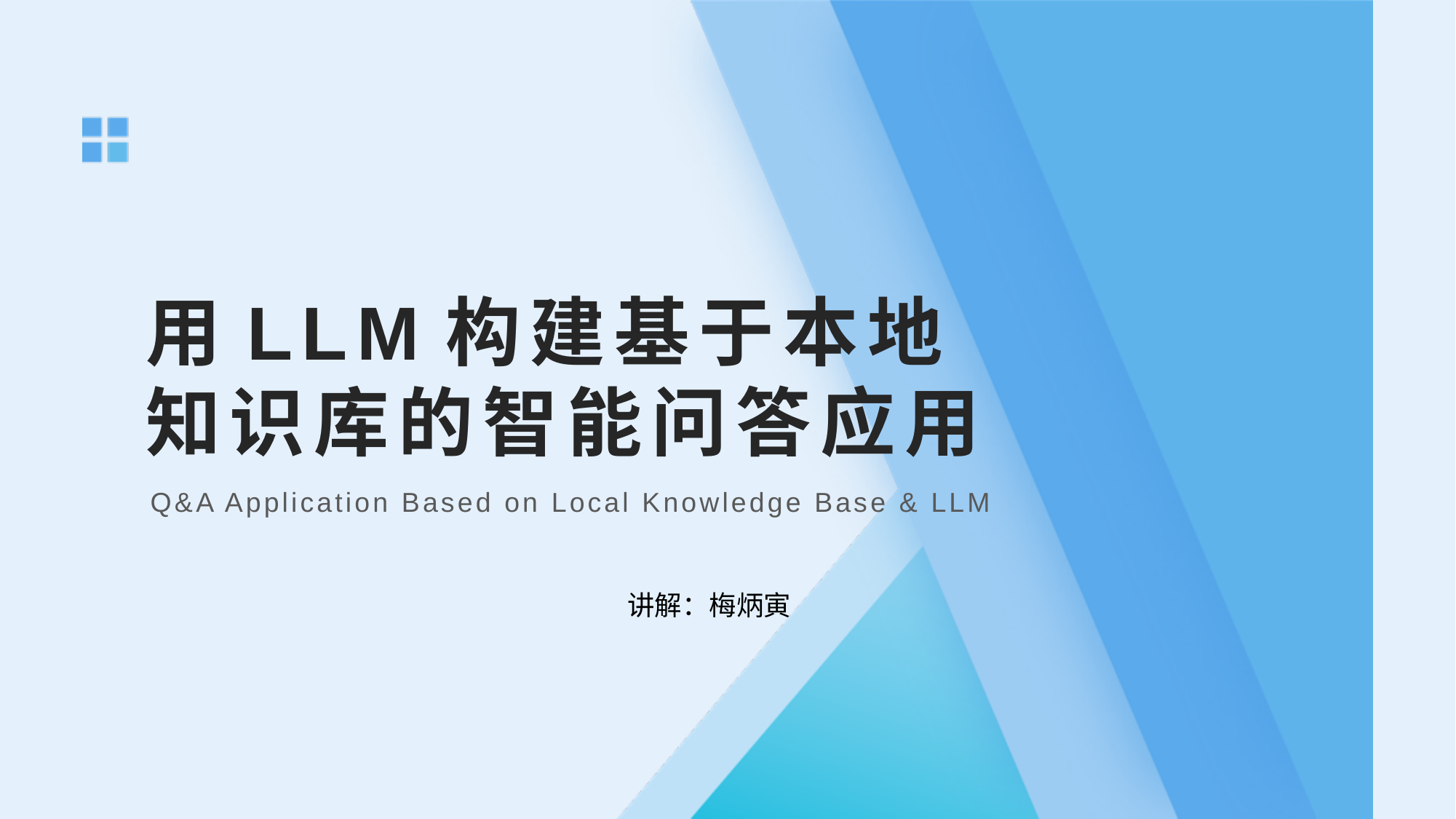

用LLM构建基于本地知识库的智能问答应用
Q&A Application Based on Local Knowledge Base & LLM
讲解：梅炳寅